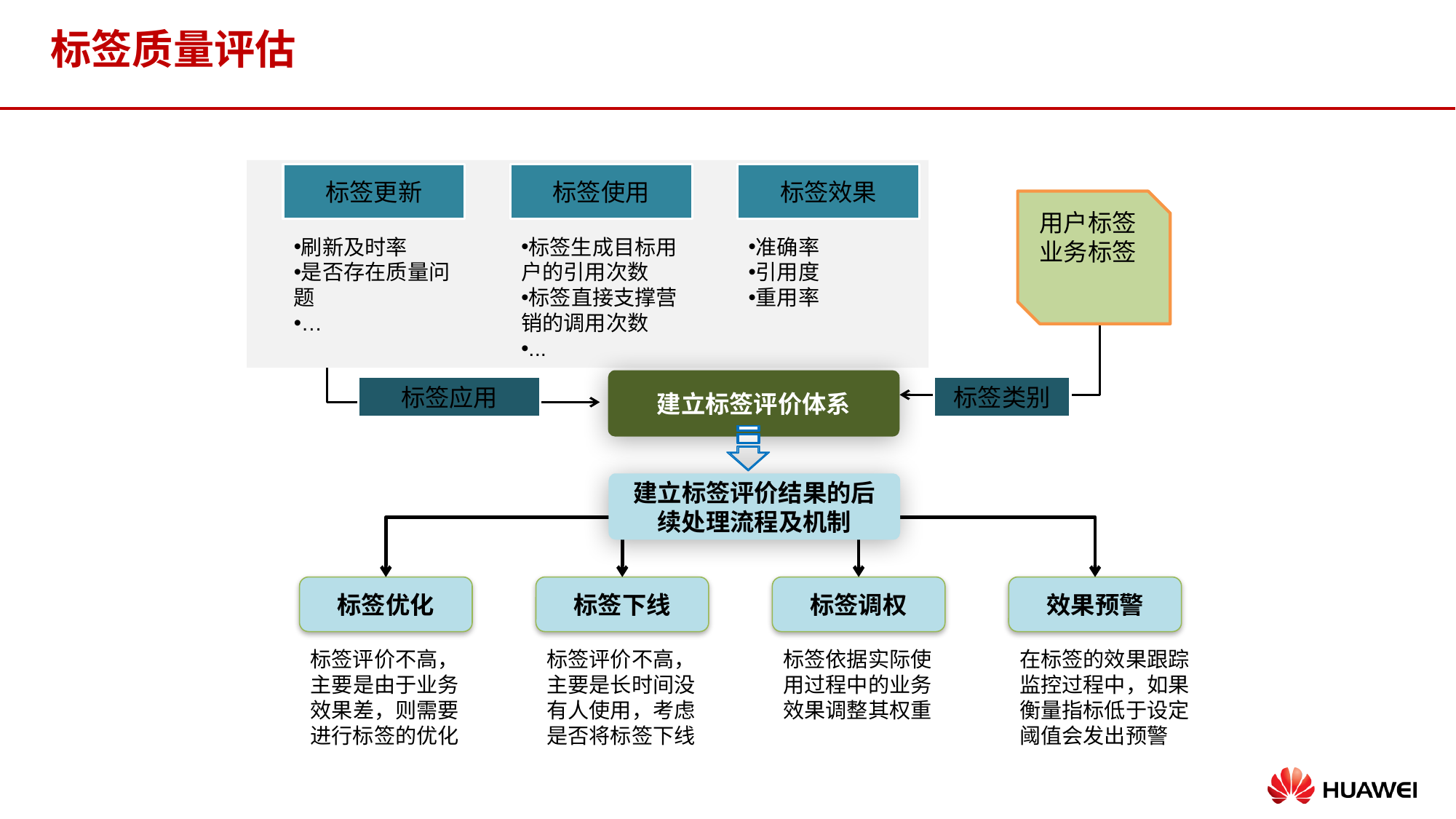

# 标签质量评估

标签更新
标签使用
标签效果
用户标签
业务标签

标签生成目标用户的引用次数
标签直接支撑营销的调用次数
...
刷新及时率
是否存在质量问题
…
准确率
引用度
重用率
建立标签评价体系
标签应用
标签类别

建立标签评价结果的后续处理流程及机制
标签优化
标签下线
标签调权
效果预警
标签评价不高，主要是由于业务效果差，则需要进行标签的优化
标签评价不高，主要是长时间没有人使用，考虑是否将标签下线
标签依据实际使用过程中的业务效果调整其权重
在标签的效果跟踪监控过程中，如果衡量指标低于设定阈值会发出预警